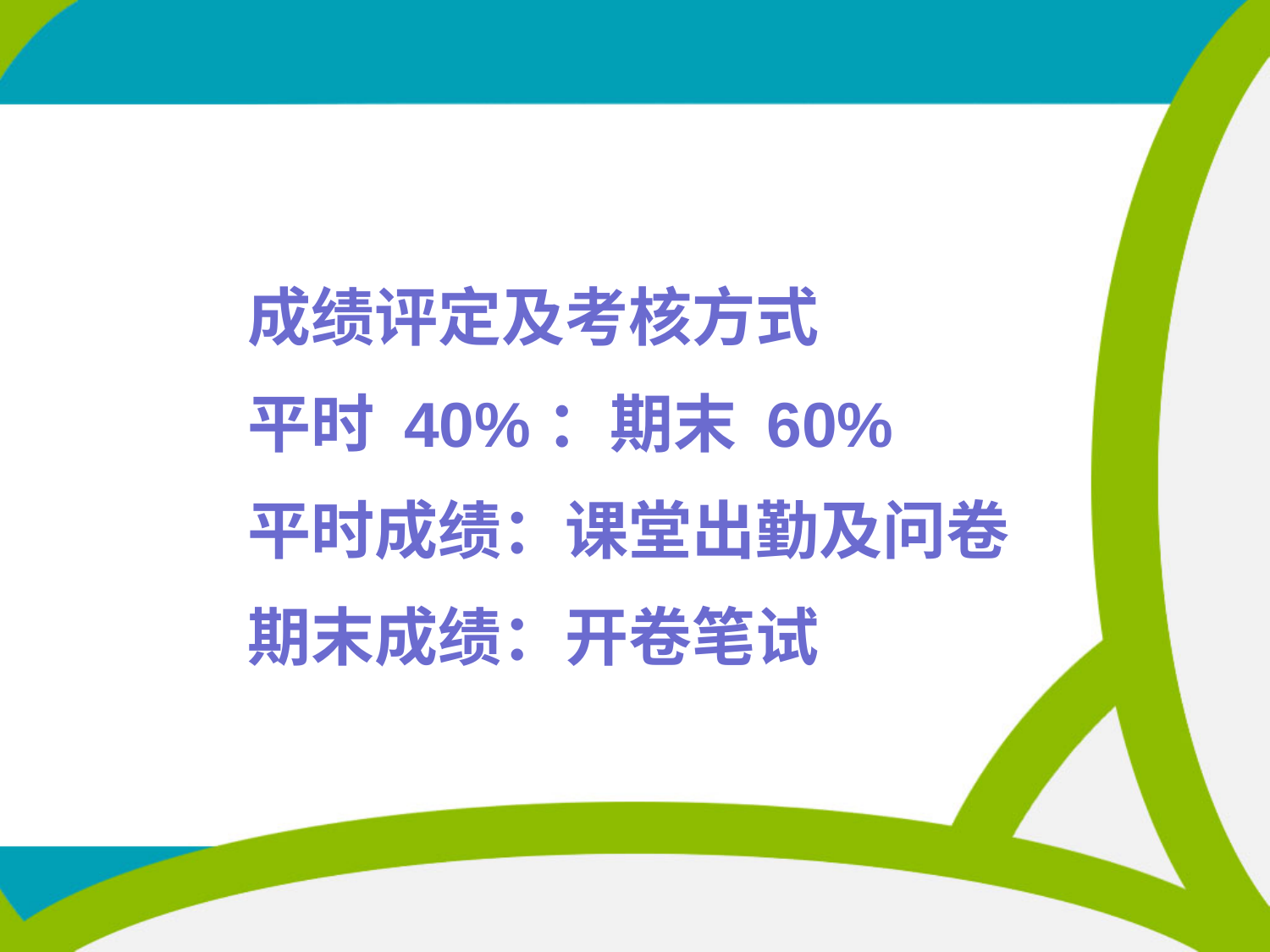

# 成绩评定及考核方式 平时 40%：期末 60% 平时成绩：课堂出勤及问卷 期末成绩：开卷笔试